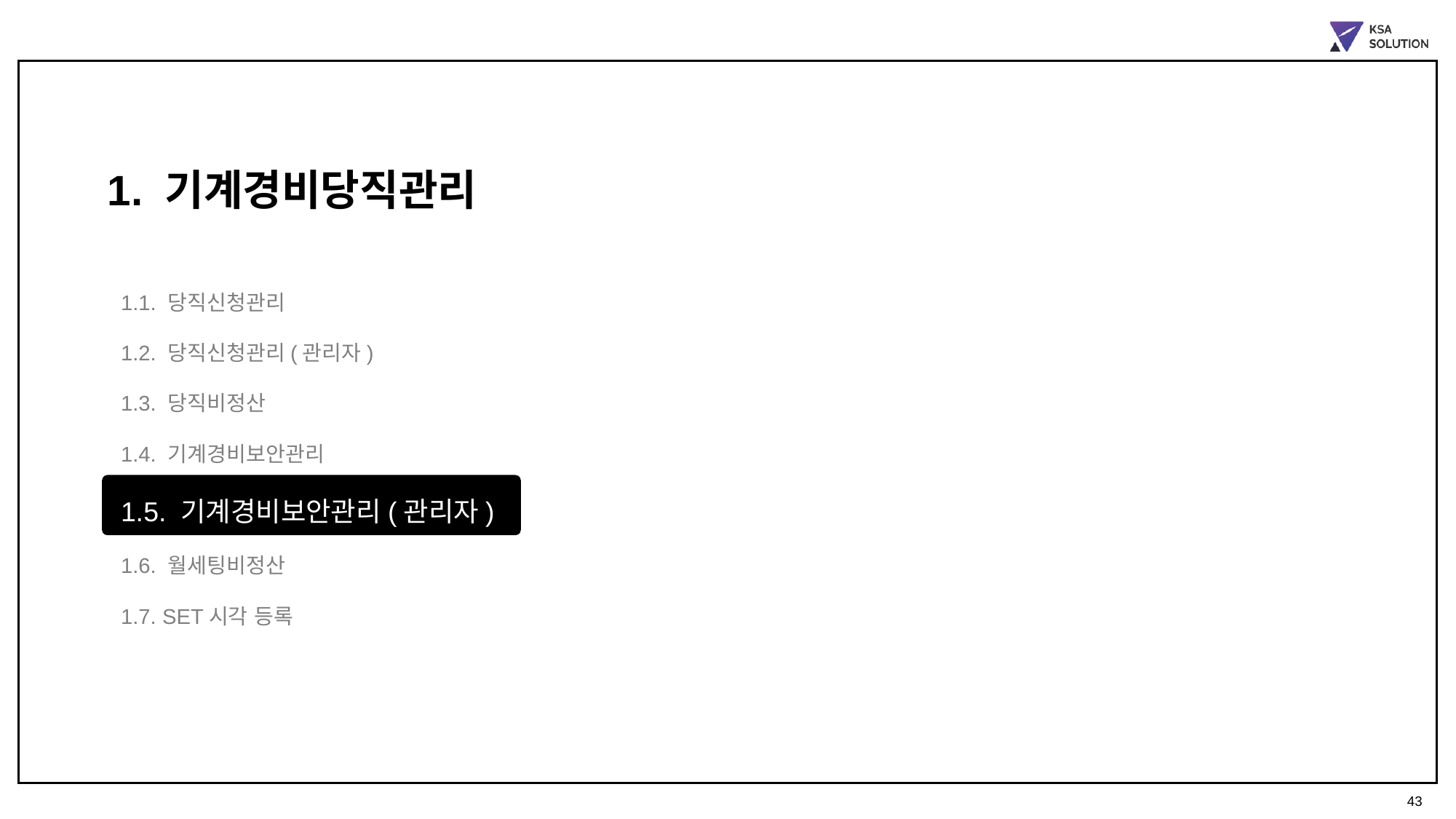

1. 기계경비당직관리
1.1. 당직신청관리
1.2. 당직신청관리(관리자)
1.3. 당직비정산
1.4. 기계경비보안관리
1.5. 기계경비보안관리(관리자)
1.6. 월세팅비정산
1.7. SET시각 등록